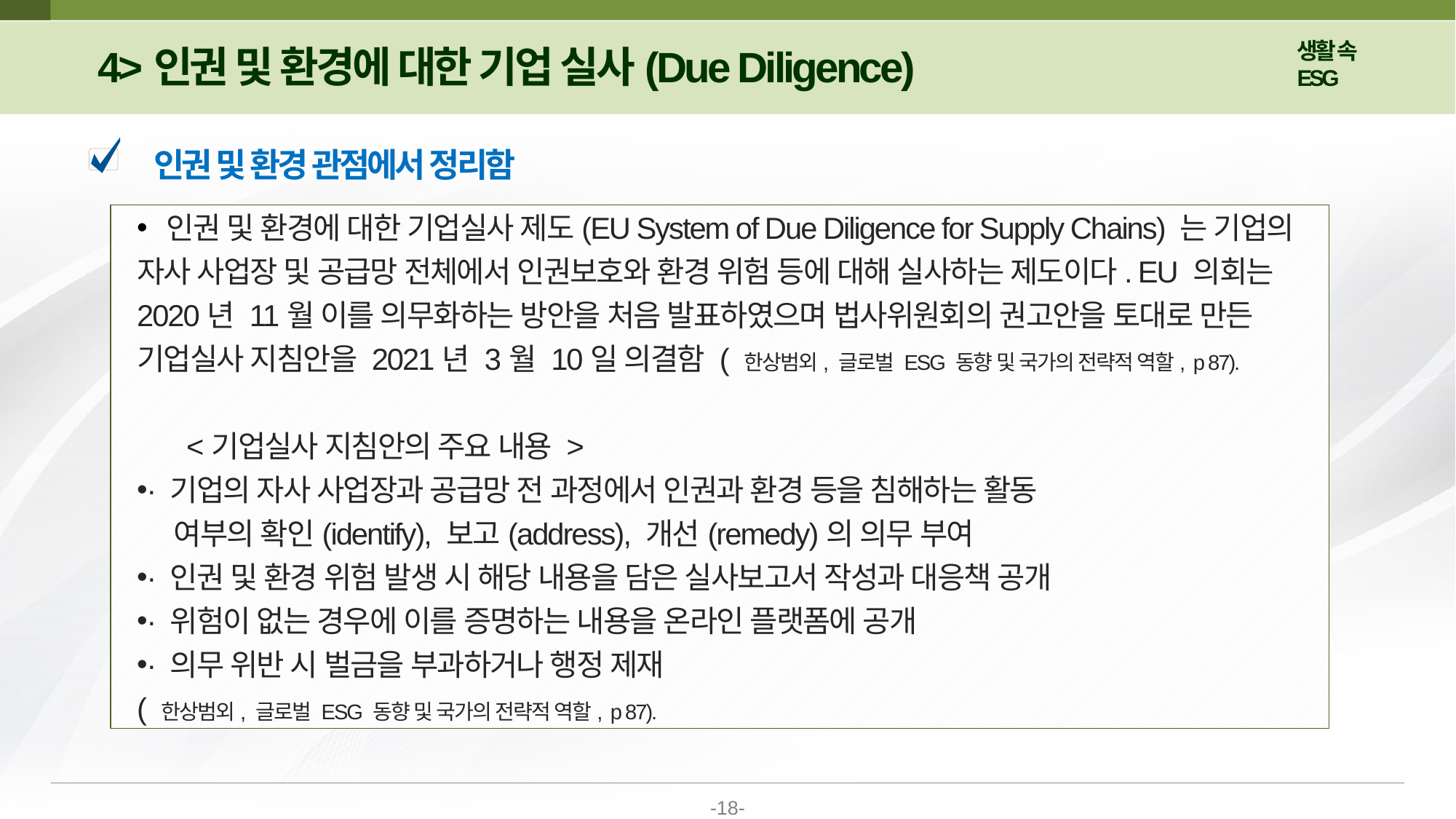

4>인권 및 환경에 대한 기업 실사(Due Diligence)

인권 및 환경 관점에서 정리함
  인권 및 환경에 대한 기업실사 제도(EU System of Due Diligence for Supply Chains) 는 기업의 자사 사업장 및 공급망 전체에서 인권보호와 환경 위험 등에 대해 실사하는 제도이다. EU 의회는 2020년 11월 이를 의무화하는 방안을 처음 발표하였으며 법사위원회의 권고안을 토대로 만든 기업실사 지침안을 2021년 3월 10일 의결함 ( 한상범외, 글로벌 ESG 동향 및 국가의 전략적 역할,  p 87).

       <기업실사 지침안의 주요 내용 >
∙ 기업의 자사 사업장과 공급망 전 과정에서 인권과 환경 등을 침해하는 활동
    여부의 확인(identify), 보고(address), 개선(remedy)의 의무 부여
∙ 인권 및 환경 위험 발생 시 해당 내용을 담은 실사보고서 작성과 대응책 공개
∙ 위험이 없는 경우에 이를 증명하는 내용을 온라인 플랫폼에 공개
∙ 의무 위반 시 벌금을 부과하거나 행정 제재
( 한상범외, 글로벌 ESG 동향 및 국가의 전략적 역할,  p 87).